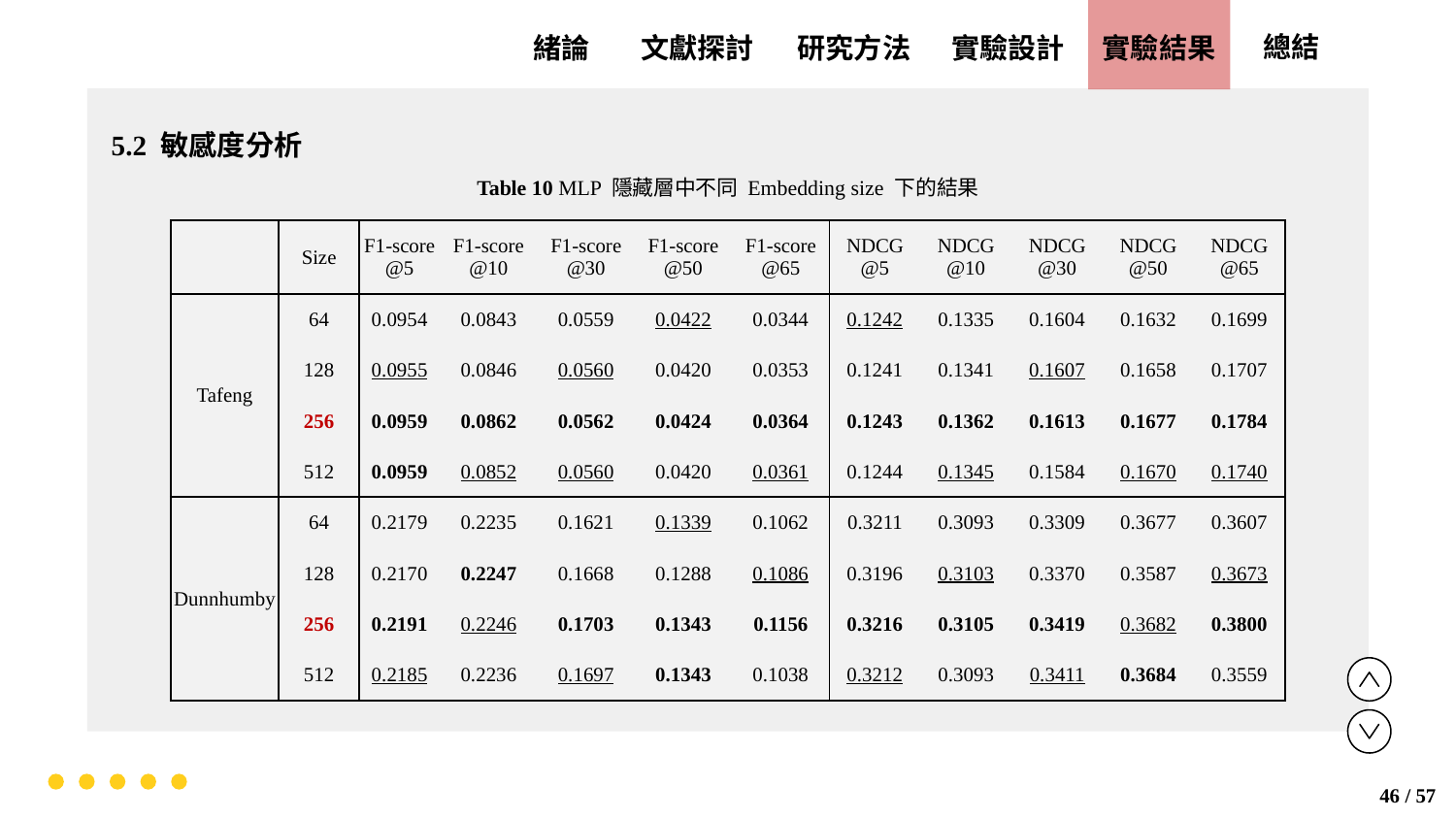

實驗設計
實驗結果
文獻探討
總結
緒論
研究方法
5.2 敏感度分析
Table 10 MLP 隱藏層中不同 Embedding size 下的結果
|  | Size | F1-score @5 | F1-score @10 | F1-score @30 | F1-score @50 | F1-score @65 | NDCG @5 | NDCG @10 | NDCG @30 | NDCG @50 | NDCG @65 |
| --- | --- | --- | --- | --- | --- | --- | --- | --- | --- | --- | --- |
| Tafeng | 64 | 0.0954 | 0.0843 | 0.0559 | 0.0422 | 0.0344 | 0.1242 | 0.1335 | 0.1604 | 0.1632 | 0.1699 |
|  | 128 | 0.0955 | 0.0846 | 0.0560 | 0.0420 | 0.0353 | 0.1241 | 0.1341 | 0.1607 | 0.1658 | 0.1707 |
|  | 256 | 0.0959 | 0.0862 | 0.0562 | 0.0424 | 0.0364 | 0.1243 | 0.1362 | 0.1613 | 0.1677 | 0.1784 |
|  | 512 | 0.0959 | 0.0852 | 0.0560 | 0.0420 | 0.0361 | 0.1244 | 0.1345 | 0.1584 | 0.1670 | 0.1740 |
| Dunnhumby | 64 | 0.2179 | 0.2235 | 0.1621 | 0.1339 | 0.1062 | 0.3211 | 0.3093 | 0.3309 | 0.3677 | 0.3607 |
|  | 128 | 0.2170 | 0.2247 | 0.1668 | 0.1288 | 0.1086 | 0.3196 | 0.3103 | 0.3370 | 0.3587 | 0.3673 |
|  | 256 | 0.2191 | 0.2246 | 0.1703 | 0.1343 | 0.1156 | 0.3216 | 0.3105 | 0.3419 | 0.3682 | 0.3800 |
|  | 512 | 0.2185 | 0.2236 | 0.1697 | 0.1343 | 0.1038 | 0.3212 | 0.3093 | 0.3411 | 0.3684 | 0.3559 |

46 / 57